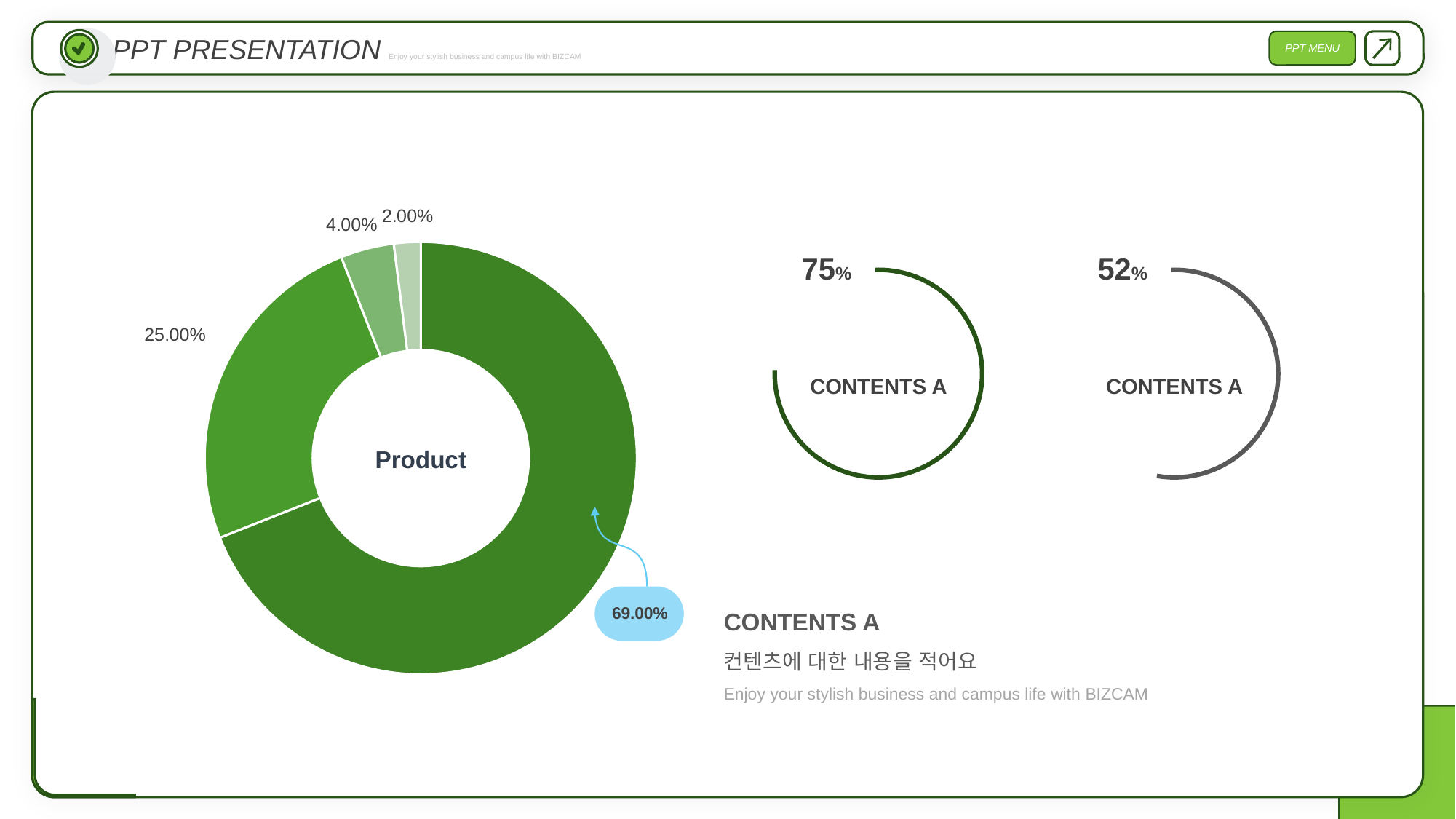

PPT PRESENTATION Enjoy your stylish business and campus life with BIZCAM

PPT MENU

### Chart

| Category | 판매 |
|---|---|
| 제품 '가' | 0.69 |
| 제품 '나' | 0.25 |
| 제품 '다' | 0.04 |
| ETC | 0.02 |
75%
52%

CONTENTS A
CONTENTS A
Product

CONTENTS A
컨텐츠에 대한 내용을 적어요
Enjoy your stylish business and campus life with BIZCAM